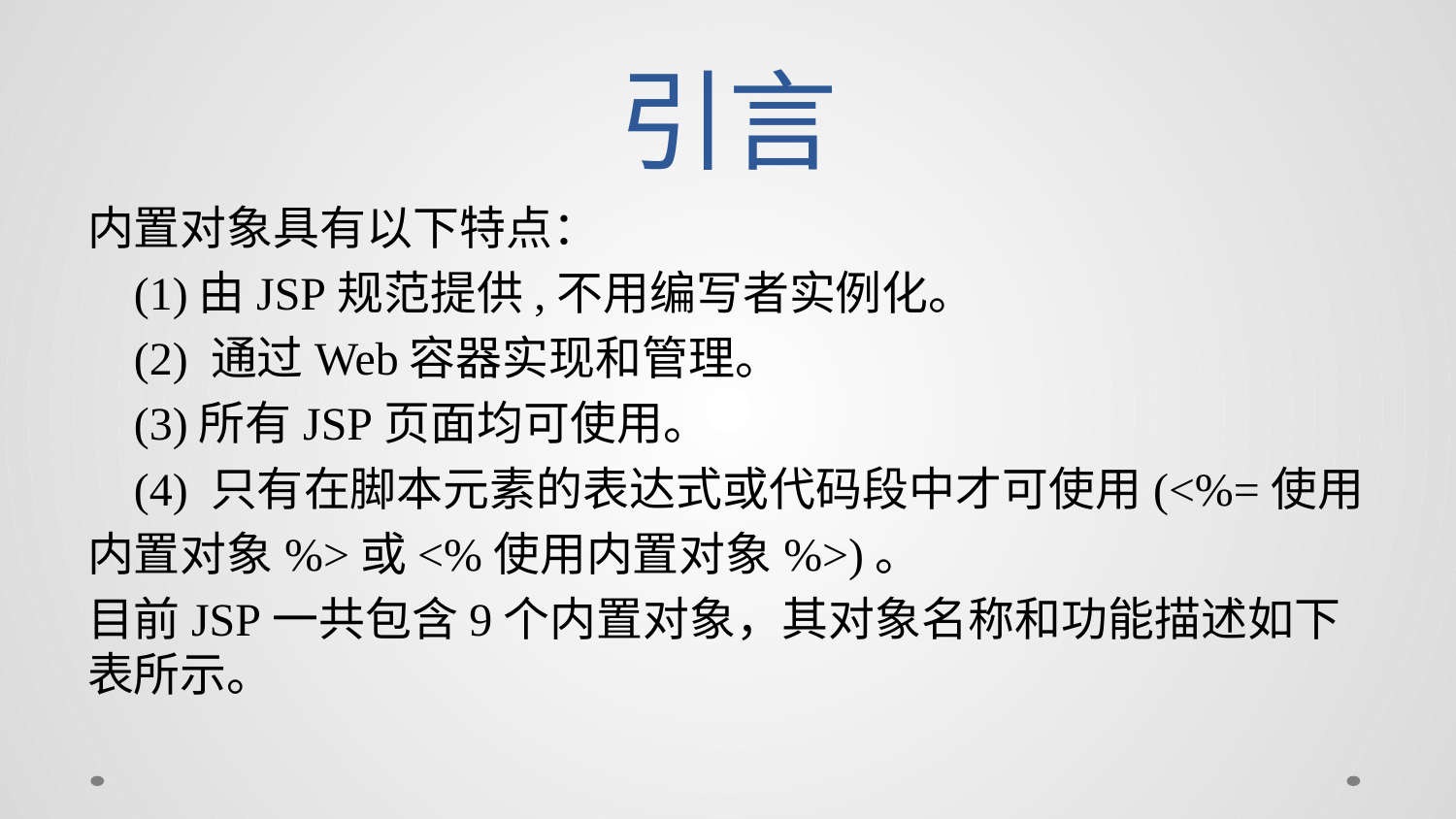

# 引言
内置对象具有以下特点：
    (1)由JSP规范提供,不用编写者实例化。
    (2) 通过Web容器实现和管理。
    (3)所有JSP页面均可使用。
    (4) 只有在脚本元素的表达式或代码段中才可使用(<%=使用
内置对象%>或<%使用内置对象%>)。
目前JSP一共包含9个内置对象，其对象名称和功能描述如下表所示。